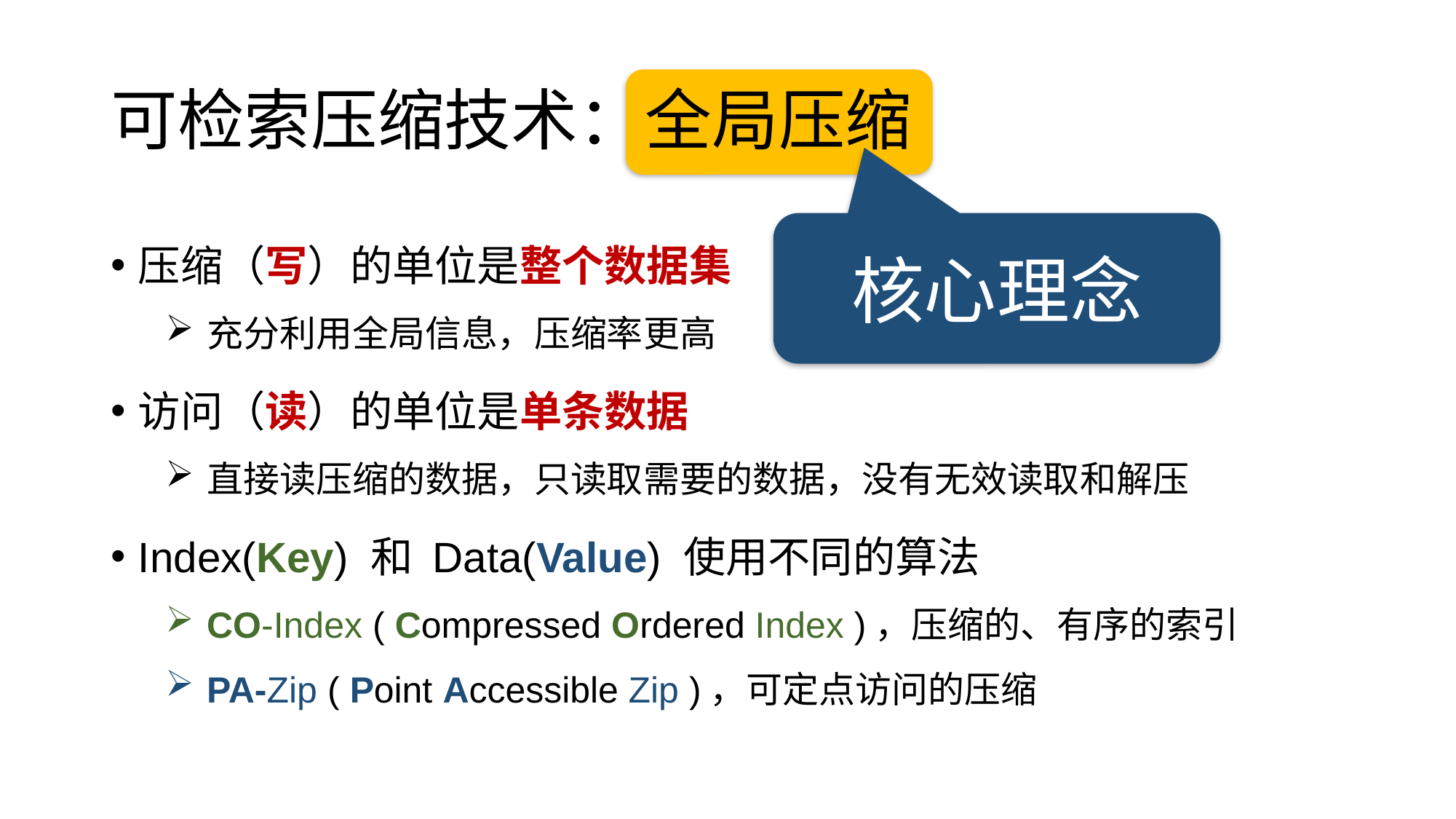

# 可检索压缩技术：全局压缩

核心理念
压缩（写）的单位是整个数据集
充分利用全局信息，压缩率更高
访问（读）的单位是单条数据
直接读压缩的数据，只读取需要的数据，没有无效读取和解压
Index(Key) 和 Data(Value) 使用不同的算法
CO-Index ( Compressed Ordered Index )，压缩的、有序的索引
PA-Zip ( Point Accessible Zip )，可定点访问的压缩